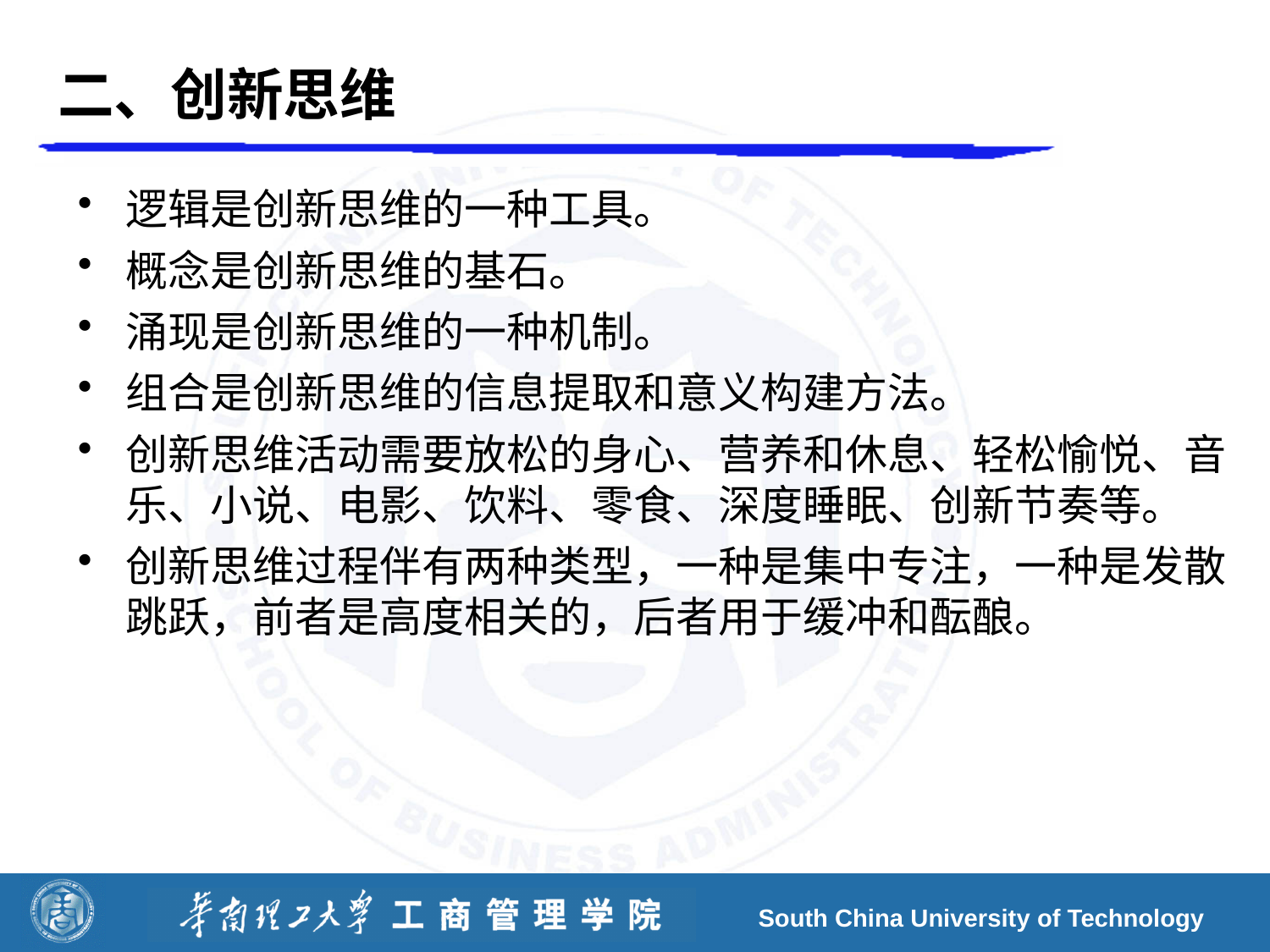

# 二、创新思维
逻辑是创新思维的一种工具。
概念是创新思维的基石。
涌现是创新思维的一种机制。
组合是创新思维的信息提取和意义构建方法。
创新思维活动需要放松的身心、营养和休息、轻松愉悦、音乐、小说、电影、饮料、零食、深度睡眠、创新节奏等。
创新思维过程伴有两种类型，一种是集中专注，一种是发散跳跃，前者是高度相关的，后者用于缓冲和酝酿。

South China University of Technology